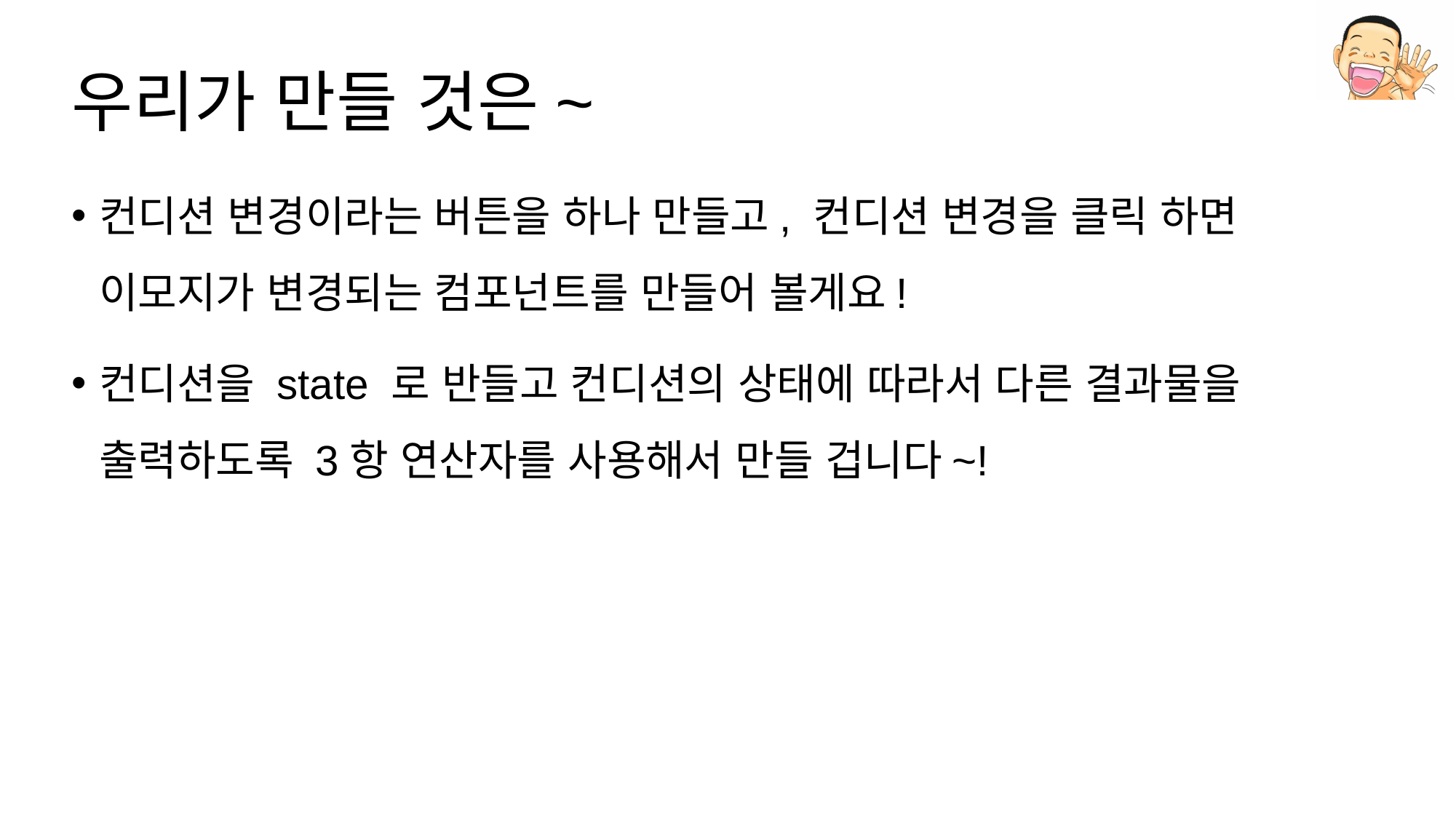

# 우리가 만들 것은~
컨디션 변경이라는 버튼을 하나 만들고, 컨디션 변경을 클릭 하면 이모지가 변경되는 컴포넌트를 만들어 볼게요!
컨디션을 state 로 반들고 컨디션의 상태에 따라서 다른 결과물을 출력하도록 3항 연산자를 사용해서 만들 겁니다~!